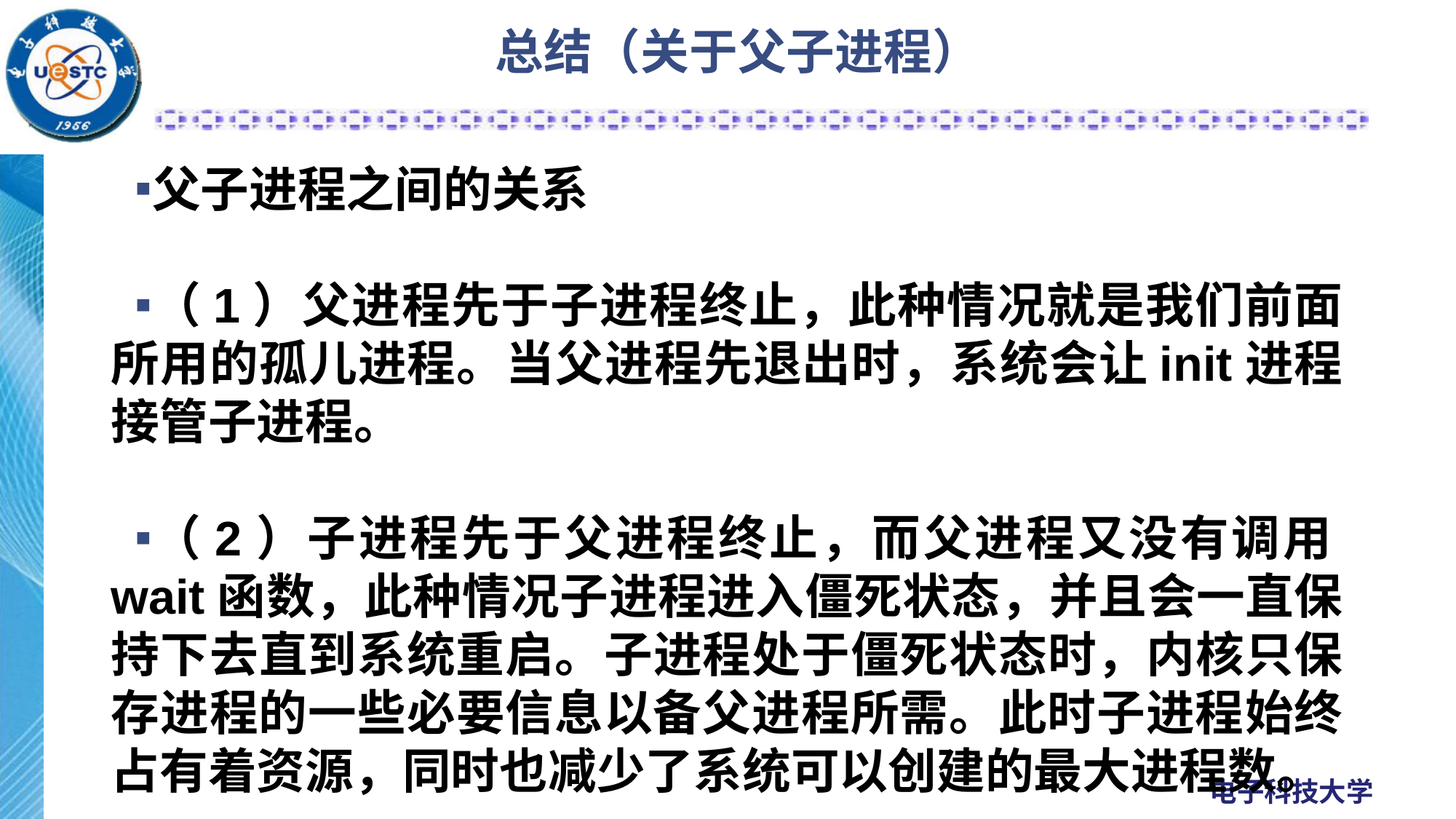

# 总结（关于父子进程）
父子进程之间的关系

（1）父进程先于子进程终止，此种情况就是我们前面所用的孤儿进程。当父进程先退出时，系统会让init进程接管子进程。

（2）子进程先于父进程终止，而父进程又没有调用wait函数，此种情况子进程进入僵死状态，并且会一直保持下去直到系统重启。子进程处于僵死状态时，内核只保存进程的一些必要信息以备父进程所需。此时子进程始终占有着资源，同时也减少了系统可以创建的最大进程数。